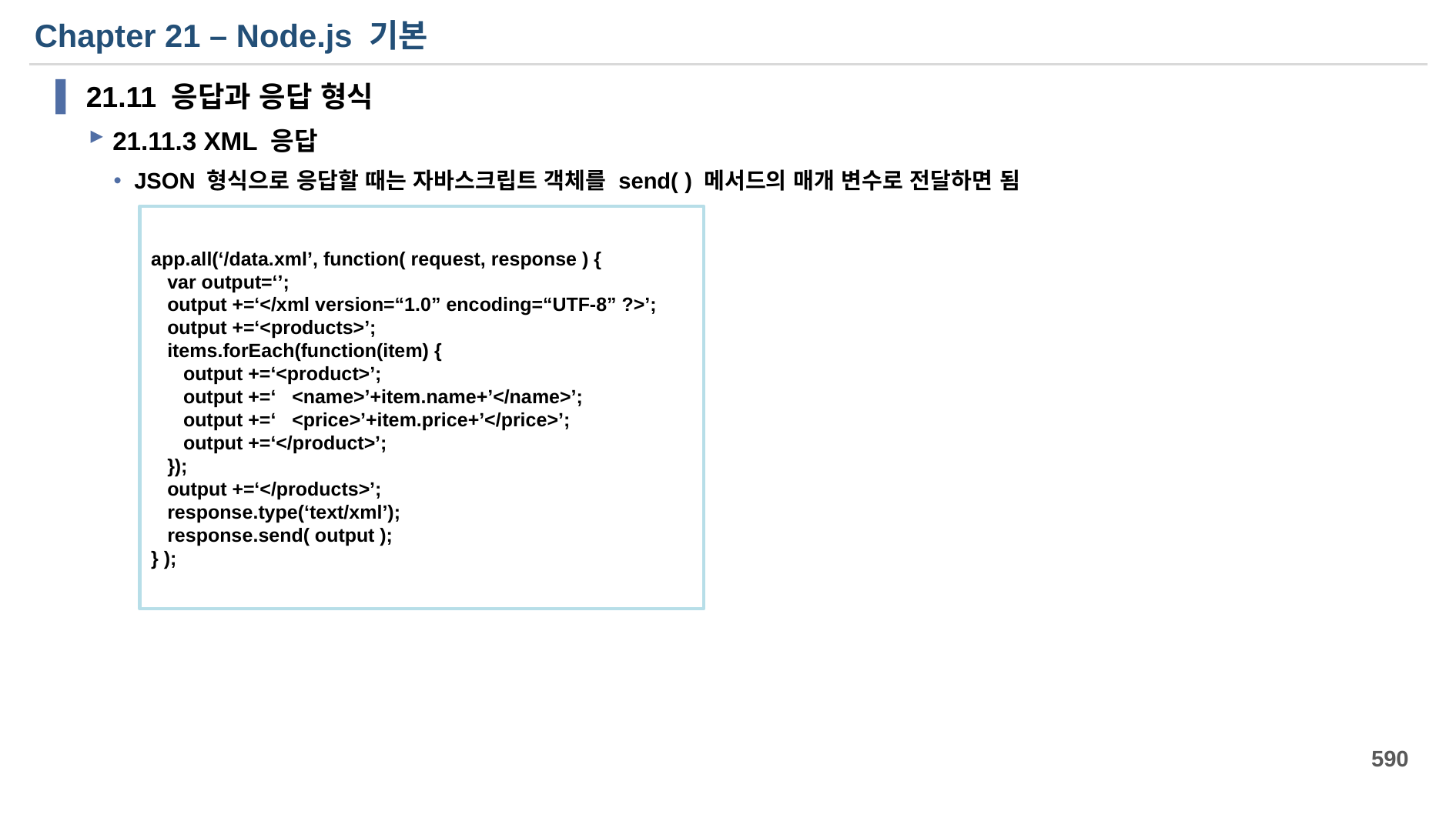

# Chapter 21 – Node.js 기본
21.11 응답과 응답 형식
21.11.3 XML 응답
JSON 형식으로 응답할 때는 자바스크립트 객체를 send( ) 메서드의 매개 변수로 전달하면 됨

app.all(‘/data.xml’, function( request, response ) {
   var output=‘’;
   output +=‘</xml version=“1.0” encoding=“UTF-8” ?>’;
   output +=‘<products>’;
   items.forEach(function(item) {
      output +=‘<product>’;
      output +=‘   <name>’+item.name+’</name>’;
      output +=‘   <price>’+item.price+’</price>’;
      output +=‘</product>’;
   });
   output +=‘</products>’;
   response.type(‘text/xml’);
   response.send( output );
} );
590